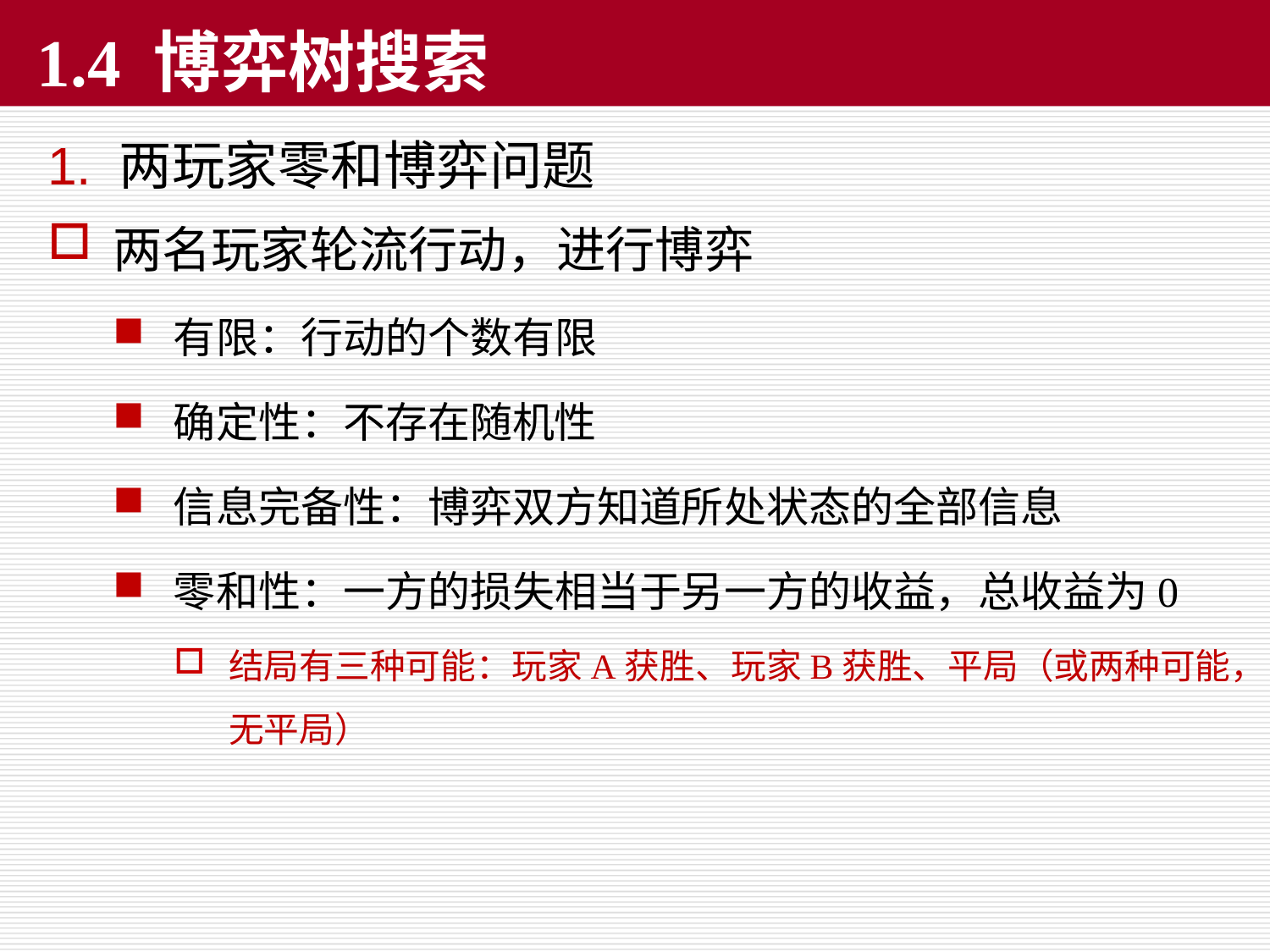

# 1.4 博弈树搜索
两玩家零和博弈问题

两名玩家轮流行动，进行博弈
有限：行动的个数有限
确定性：不存在随机性
信息完备性：博弈双方知道所处状态的全部信息
零和性：一方的损失相当于另一方的收益，总收益为0
结局有三种可能：玩家A获胜、玩家B获胜、平局（或两种可能，无平局）

22